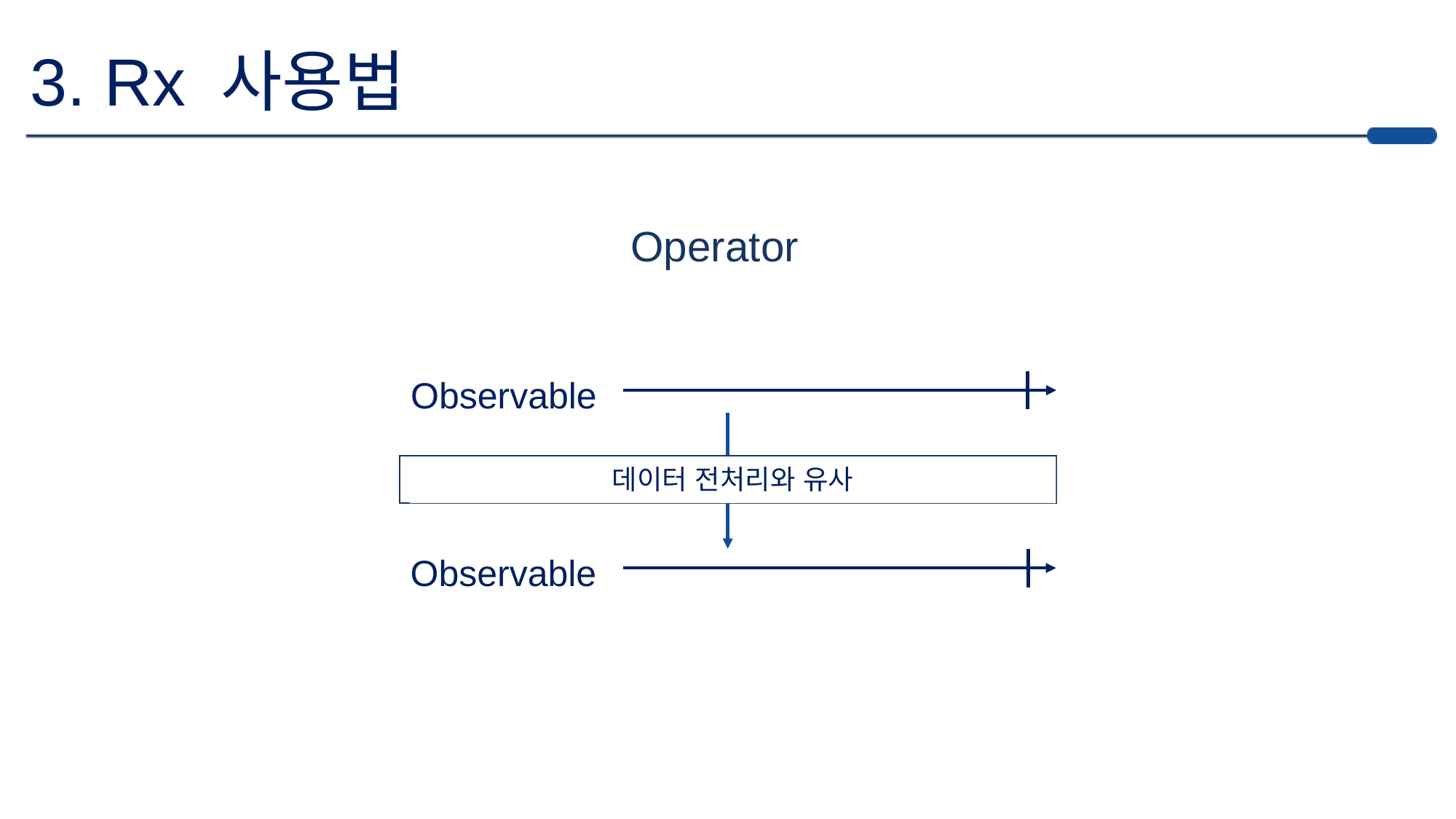

3. Rx 사용법
Operator
Observable
Operator
데이터 전처리와 유사
Observable